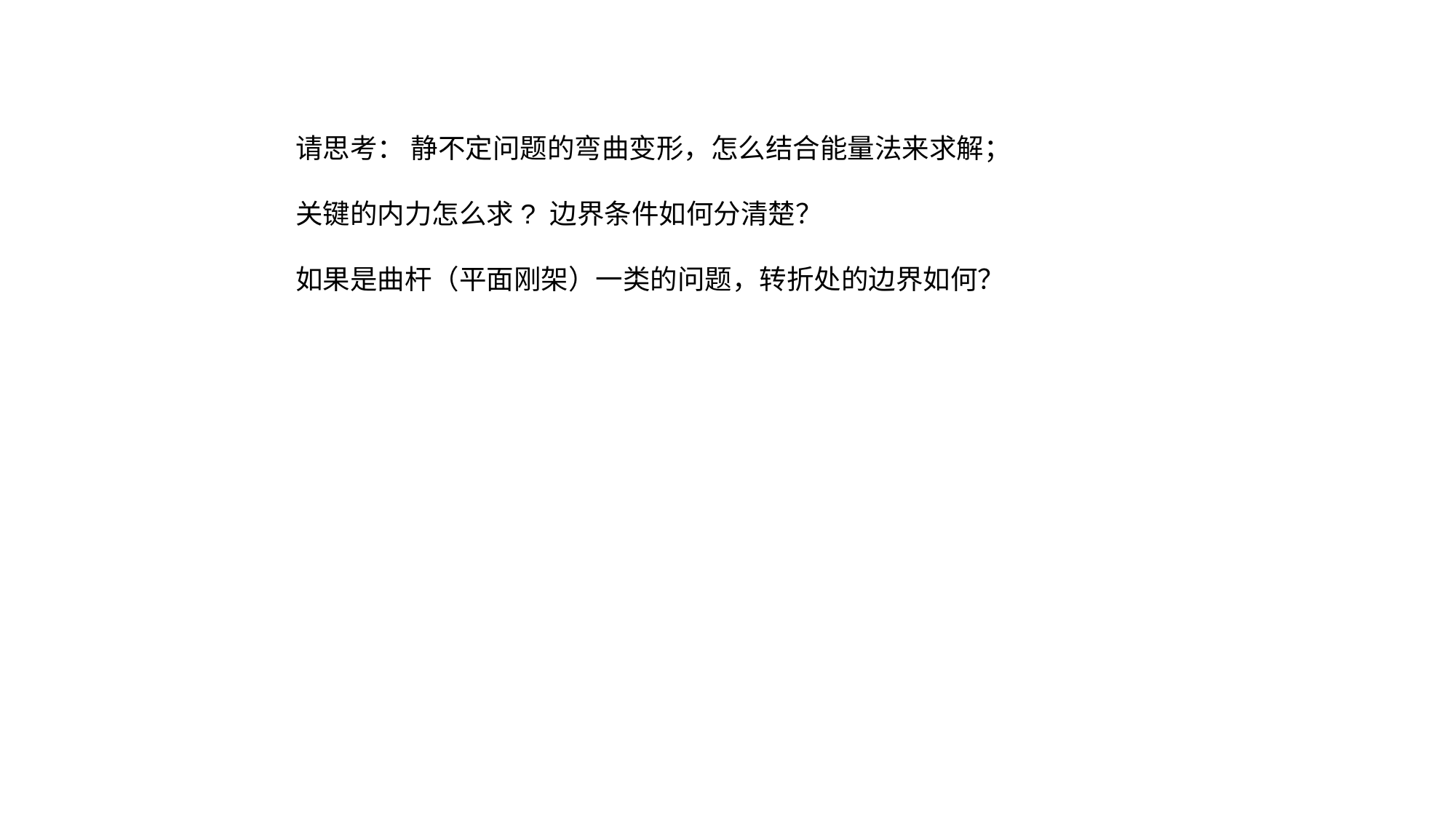

请思考： 静不定问题的弯曲变形，怎么结合能量法来求解；

关键的内力怎么求? 边界条件如何分清楚？

如果是曲杆（平面刚架）一类的问题，转折处的边界如何？